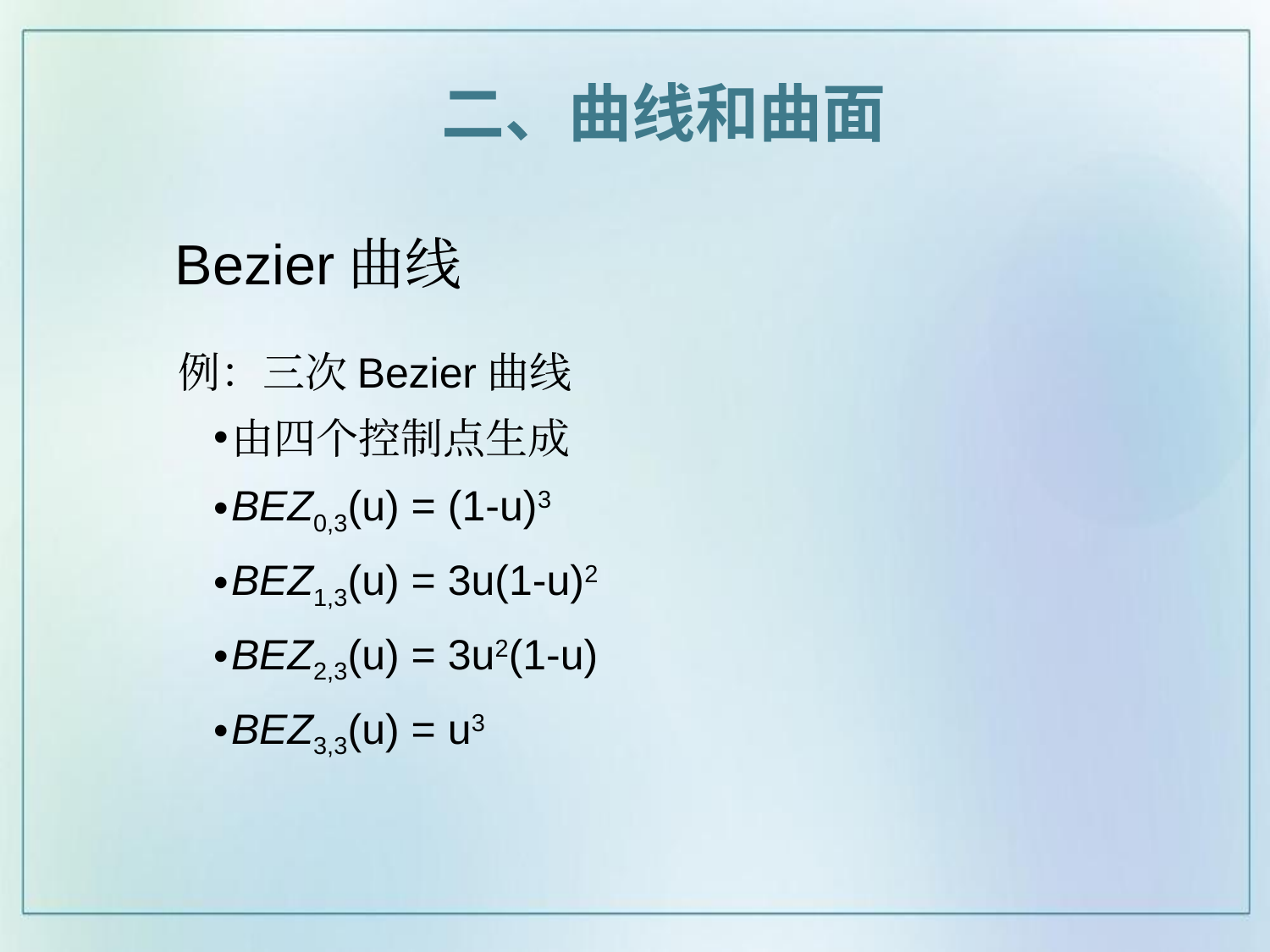

二、曲线和曲面
# Bezier曲线
例：三次Bezier曲线
由四个控制点生成
BEZ0,3(u) = (1-u)3
BEZ1,3(u) = 3u(1-u)2
BEZ2,3(u) = 3u2(1-u)
BEZ3,3(u) = u3